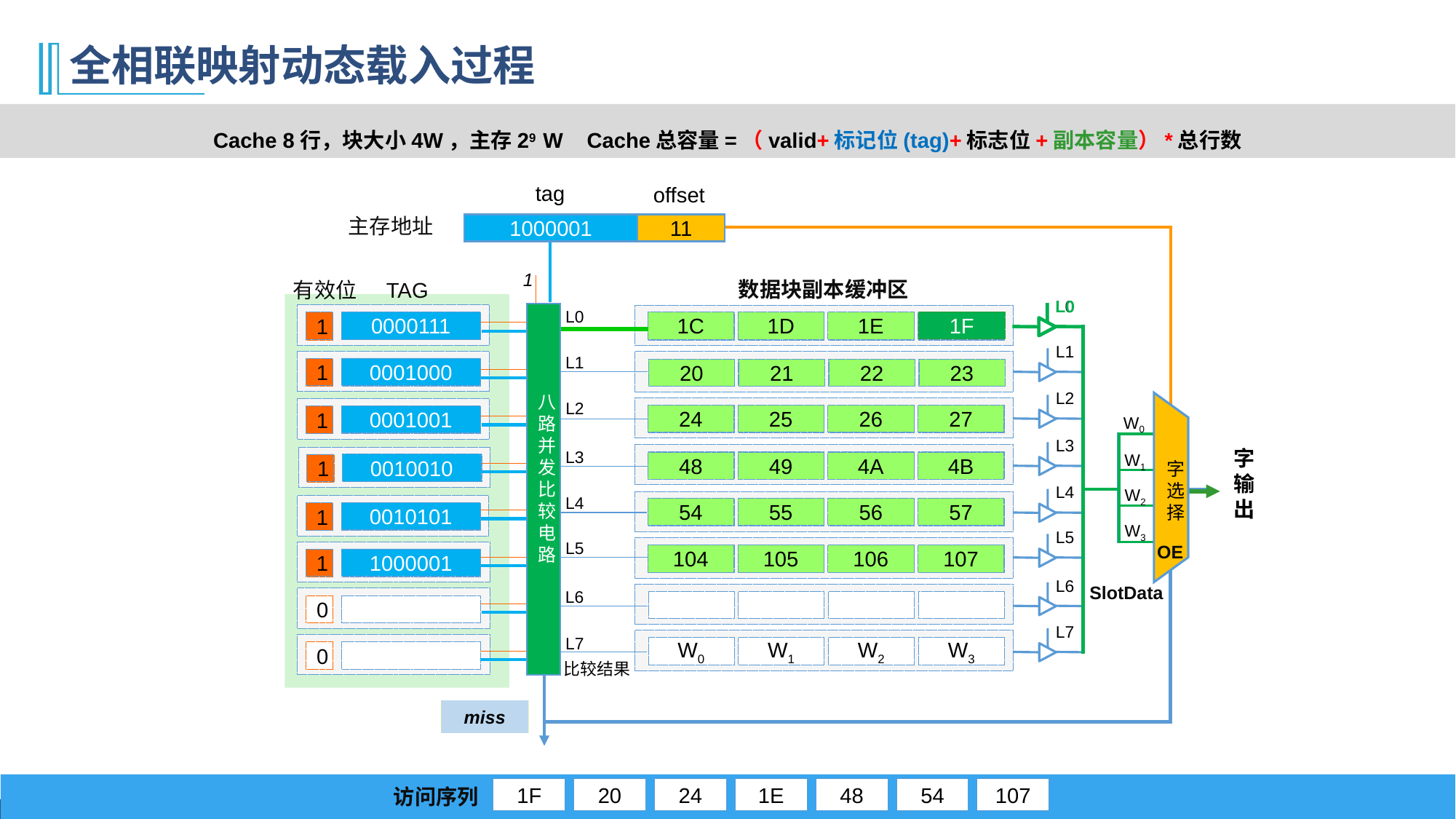

# 全相联映射动态载入过程
Cache 8行，块大小4W，主存29  W    Cache总容量=（valid+标记位(tag)+标志位+副本容量）*总行数
tag
offset
主存地址
Tag
offset
0000111
11
0001000
00
0001001
00
0000111
10
0010010
00
0010101
00
1000001
11
1
数据块副本缓冲区
TAG
有效位
L0

L0

L0

八路并发比较电路

1F
0000111
1
1C
1D
1E
1F

0
L1

L1

0001000
1
20
21
22
23

0
L2

字选择
L2

24
25
26
27
0001001
1

0
W0
L3

L3

W1

48
49
4A
4B
0010010
1

0
L4

字输出
W2
L4

54
55
56
57
0010101
1

0
W3
L5

L5

OE

107
104
105
106
1000001
1

0
L6

SlotData
L6

0
L7

L7

W0
W1
W2
W3

0
比较结果
miss
Hit
miss
Hit
miss

1F
20
24
1E
48
54
107
访问序列